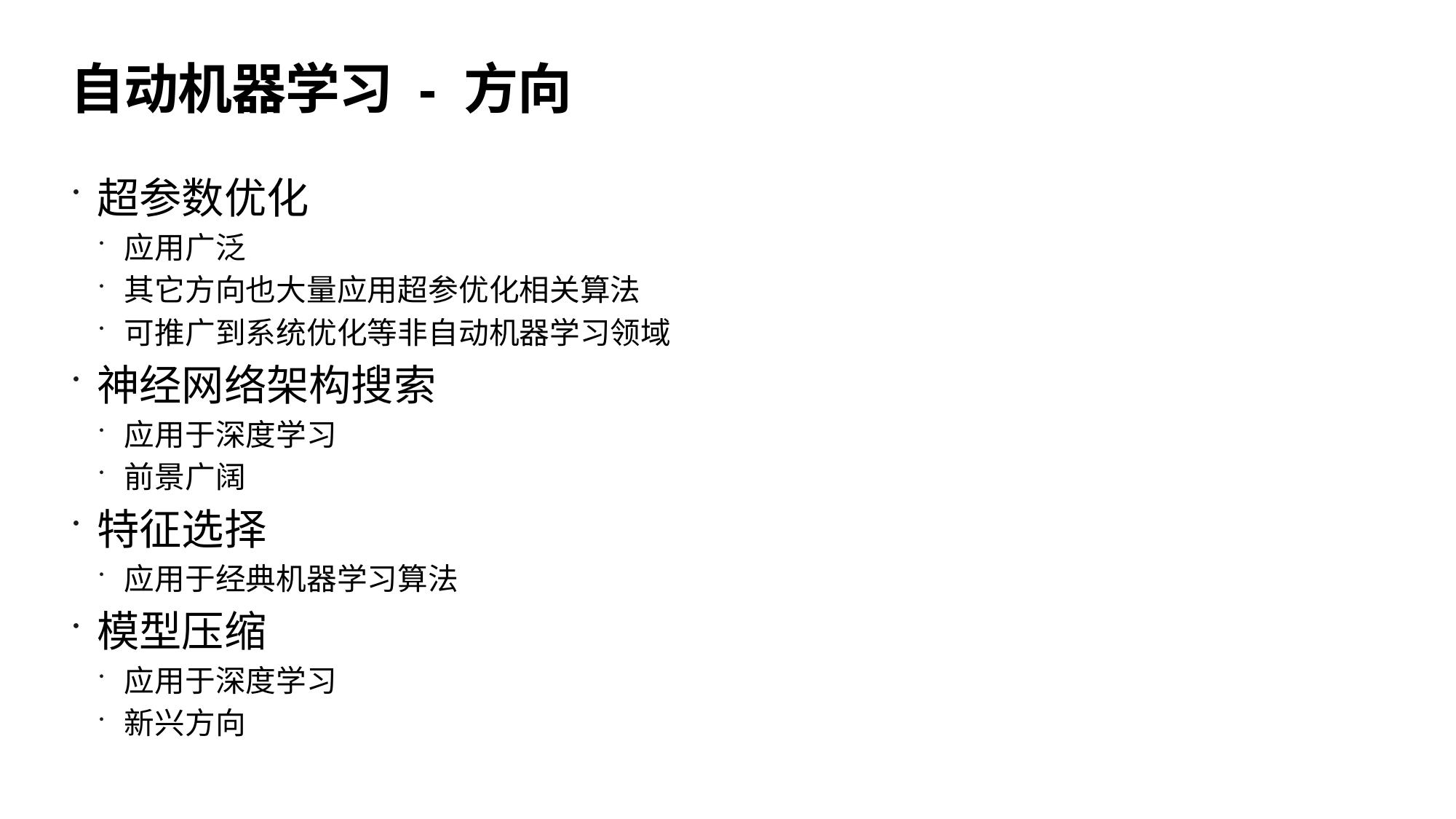

# 自动机器学习 - 方向
超参数优化
应用广泛
其它方向也大量应用超参优化相关算法
可推广到系统优化等非自动机器学习领域
神经网络架构搜索
应用于深度学习
前景广阔
特征选择
应用于经典机器学习算法
模型压缩
应用于深度学习
新兴方向